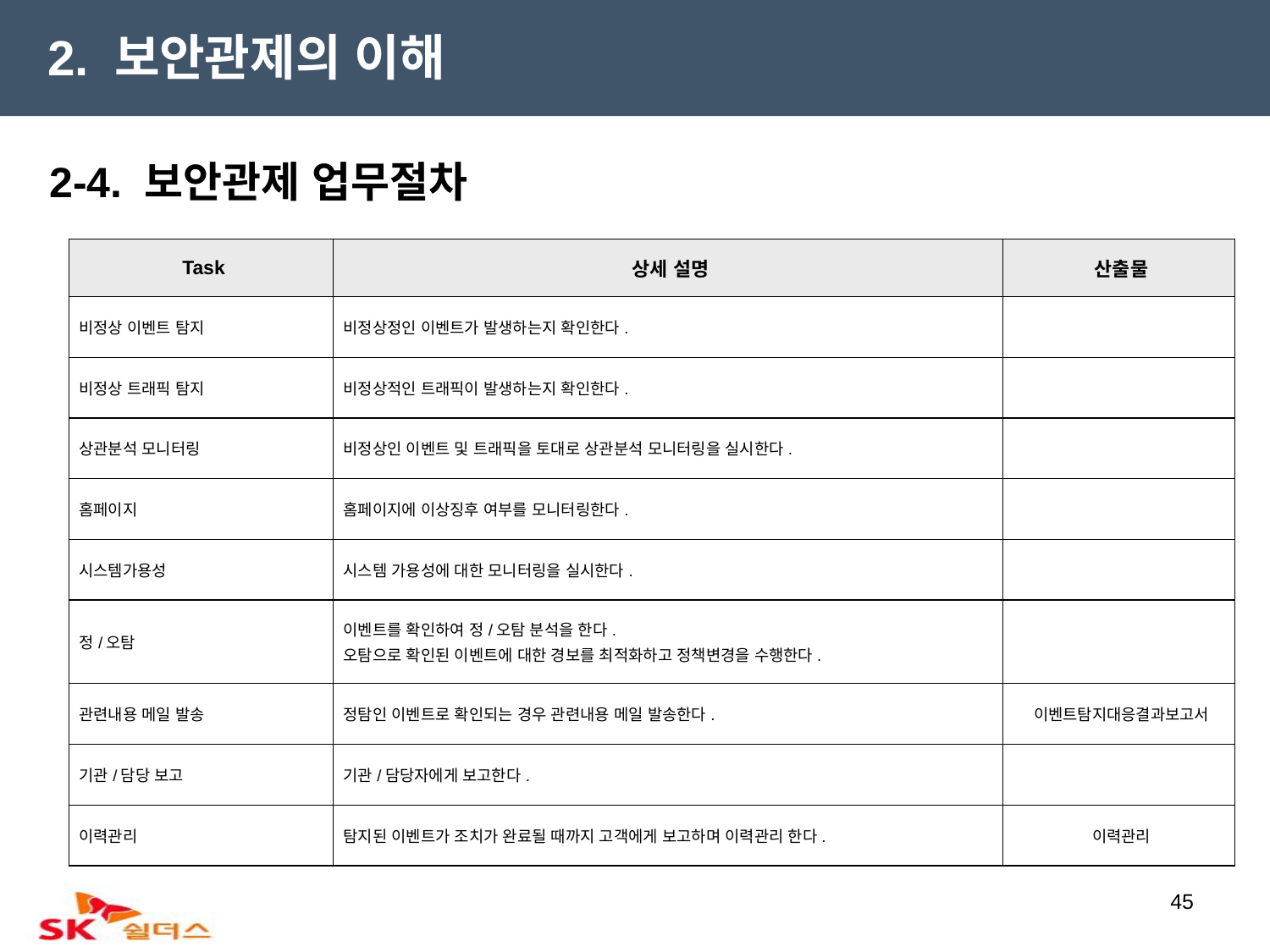

2. 보안관제의 이해
2-4. 보안관제 업무절차
| Task | 상세 설명 | 산출물 |
| --- | --- | --- |
| 비정상 이벤트 탐지 | 비정상정인 이벤트가 발생하는지 확인한다. |  |
| 비정상 트래픽 탐지 | 비정상적인 트래픽이 발생하는지 확인한다. |  |
| 상관분석 모니터링 | 비정상인 이벤트 및 트래픽을 토대로 상관분석 모니터링을 실시한다. |  |
| 홈페이지 | 홈페이지에 이상징후 여부를 모니터링한다. |  |
| 시스템가용성 | 시스템 가용성에 대한 모니터링을 실시한다. |  |
| 정/오탐 | 이벤트를 확인하여 정/오탐 분석을 한다. 오탐으로 확인된 이벤트에 대한 경보를 최적화하고 정책변경을 수행한다. |  |
| 관련내용 메일 발송 | 정탐인 이벤트로 확인되는 경우 관련내용 메일 발송한다. | 이벤트탐지대응결과보고서 |
| 기관/담당 보고 | 기관/담당자에게 보고한다. |  |
| 이력관리 | 탐지된 이벤트가 조치가 완료될 때까지 고객에게 보고하며 이력관리 한다. | 이력관리 |
45